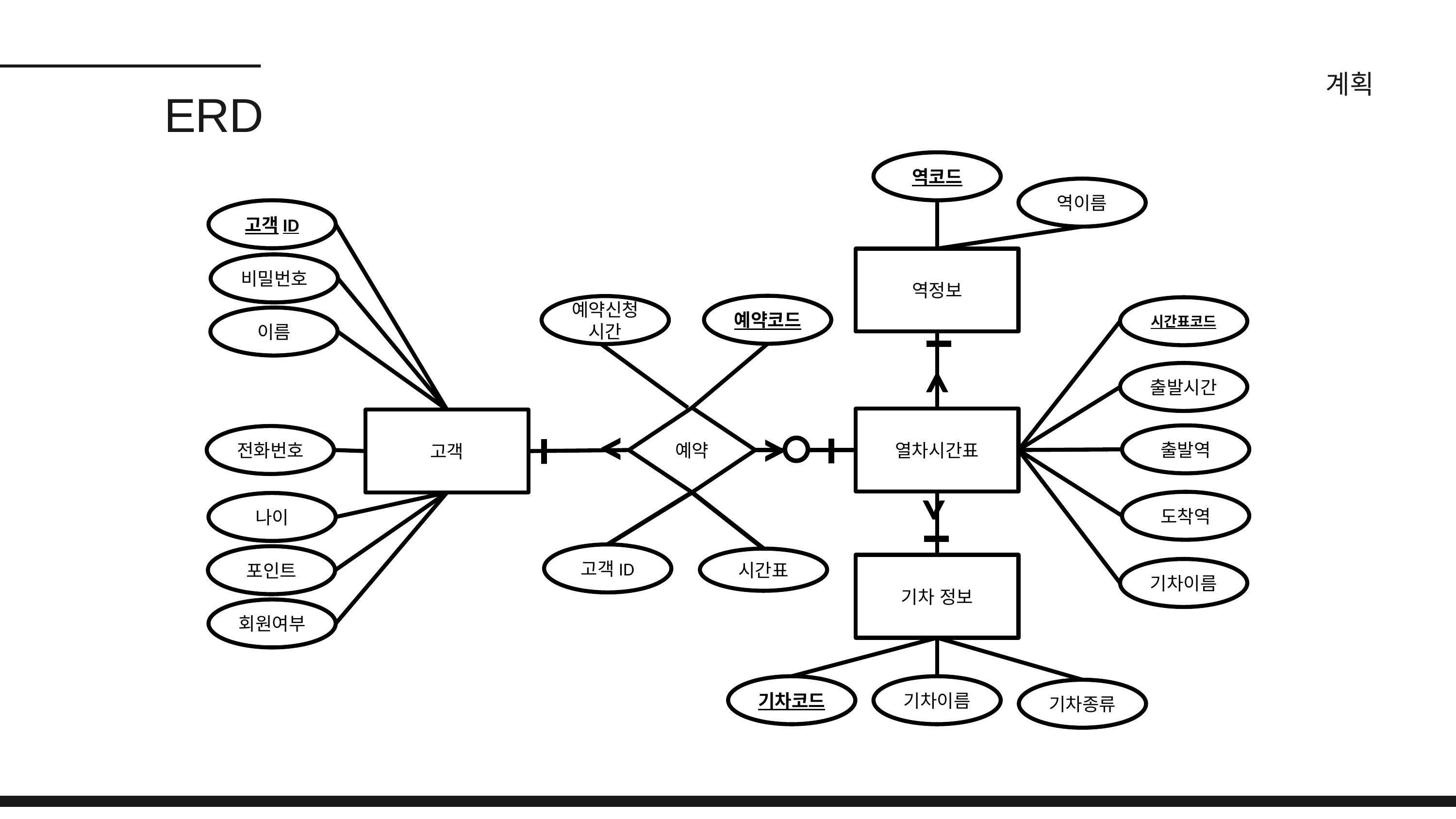

계획

ERD
역코드
역이름
고객ID
역정보
비밀번호
예약코드
예약신청시간
시간표코드
이름
>
출발시간
예약
열차시간표
고객
>
>
출발역
전화번호

>
도착역
나이
고객ID
포인트
시간표
기차 정보
기차이름
회원여부
기차코드
기차이름
기차종류